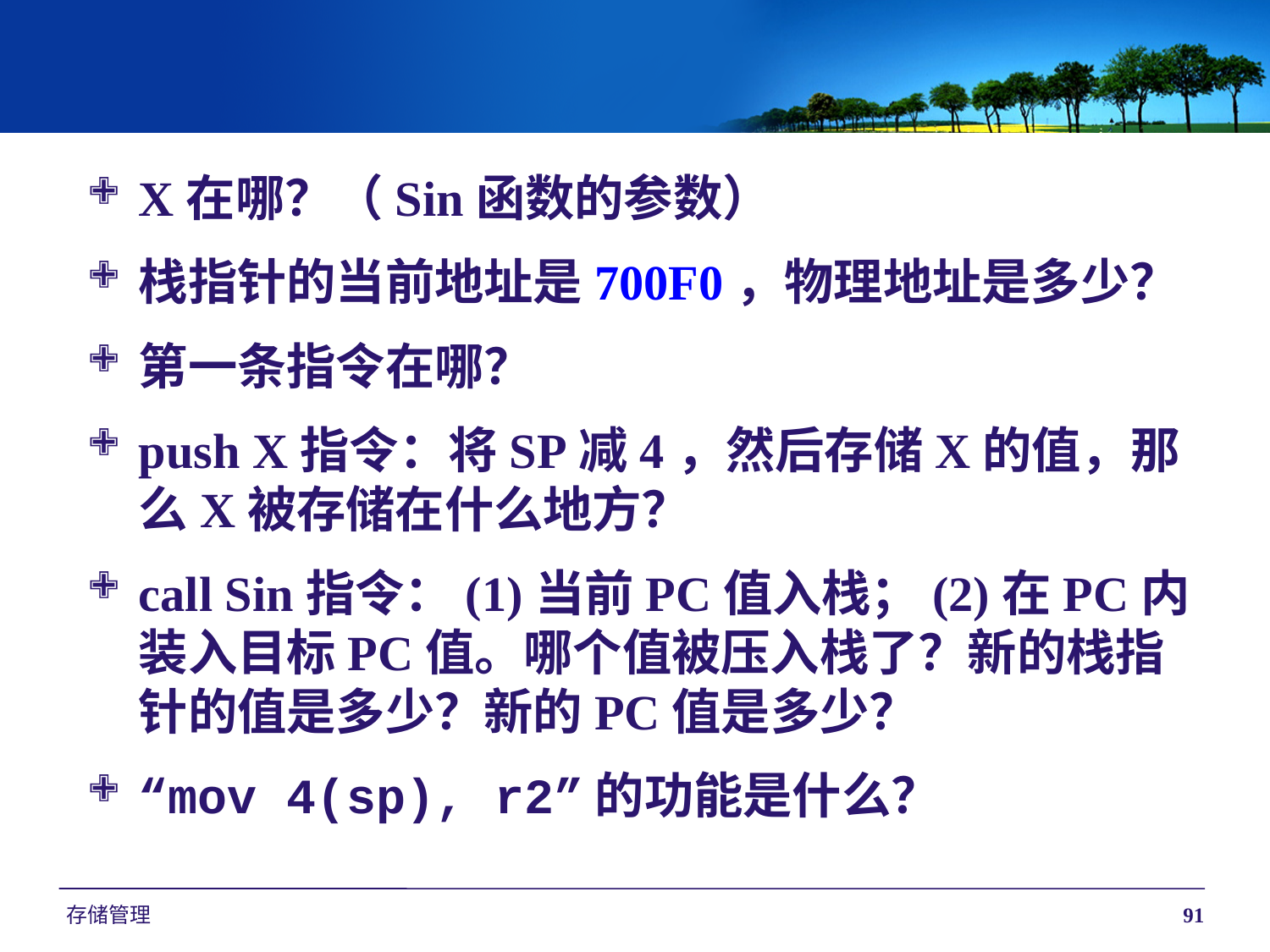

X在哪？（Sin函数的参数）
栈指针的当前地址是700F0，物理地址是多少？
第一条指令在哪？
push X指令：将SP减4，然后存储X的值，那么X被存储在什么地方？
call Sin指令：(1)当前PC值入栈；(2)在PC内装入目标PC值。哪个值被压入栈了？新的栈指针的值是多少？新的PC值是多少？
“mov 4(sp), r2”的功能是什么？
存储管理
91